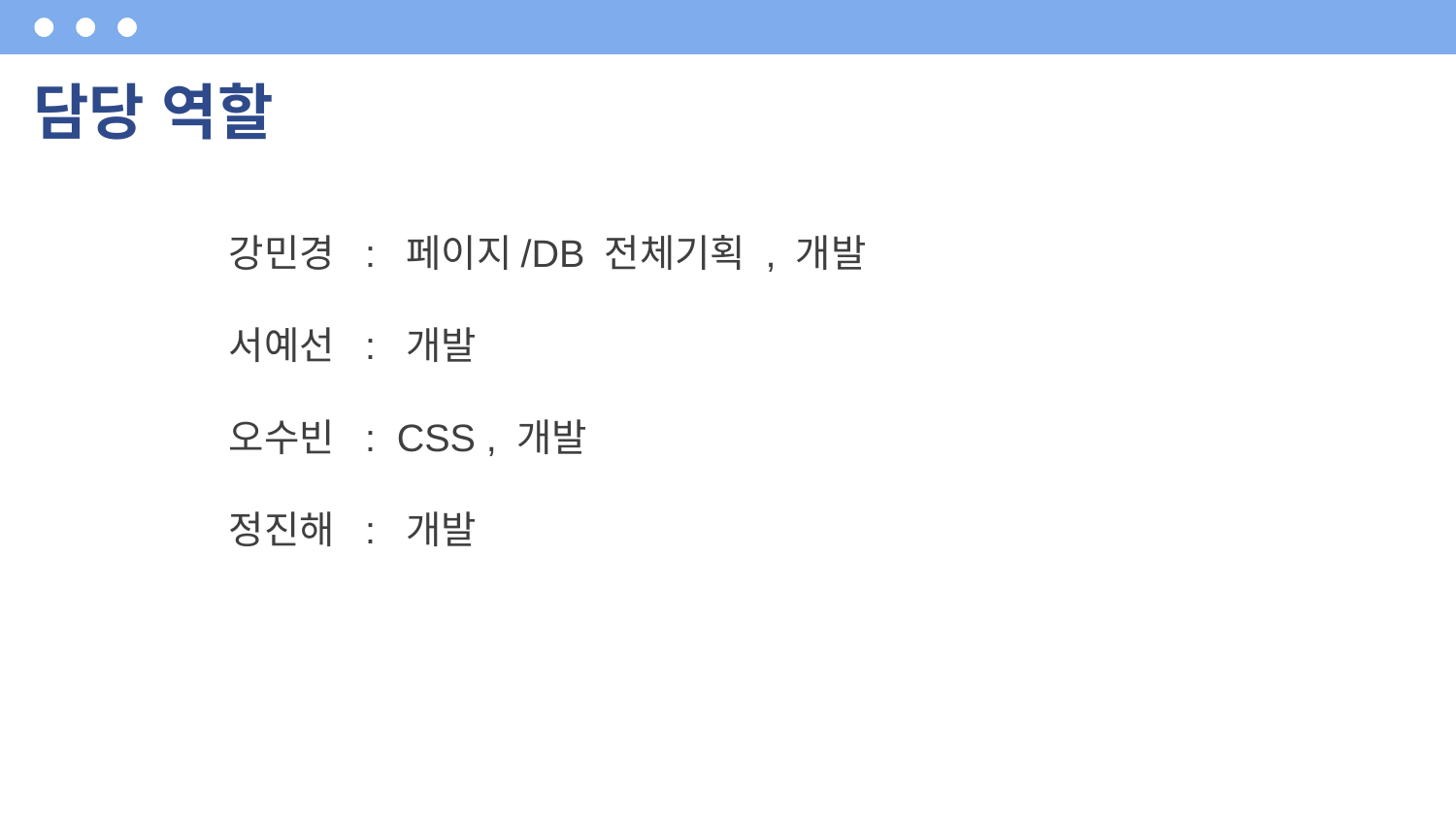

# 담당 역할
  강민경  :  페이지/DB 전체기획 , 개발

  서예선  :  개발

  오수빈  :  CSS , 개발

  정진해  :  개발